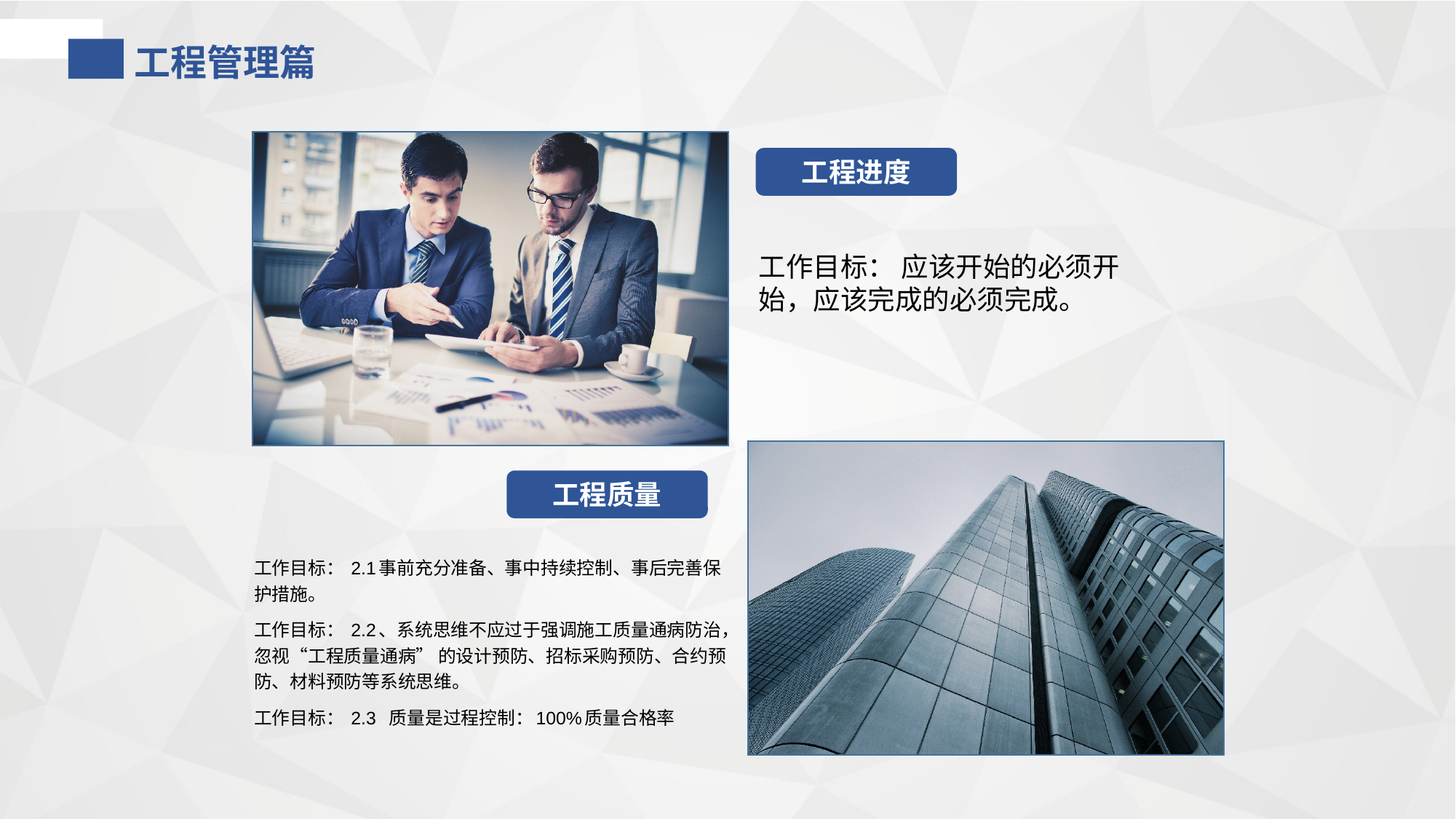

工程管理篇

工程进度
工作目标： 应该开始的必须开始，应该完成的必须完成。

工程质量
工作目标： 2.1事前充分准备、事中持续控制、事后完善保护措施。
工作目标： 2.2、系统思维不应过于强调施工质量通病防治，忽视“工程质量通病” 的设计预防、招标采购预防、合约预防、材料预防等系统思维。
工作目标： 2.3  质量是过程控制：100%质量合格率